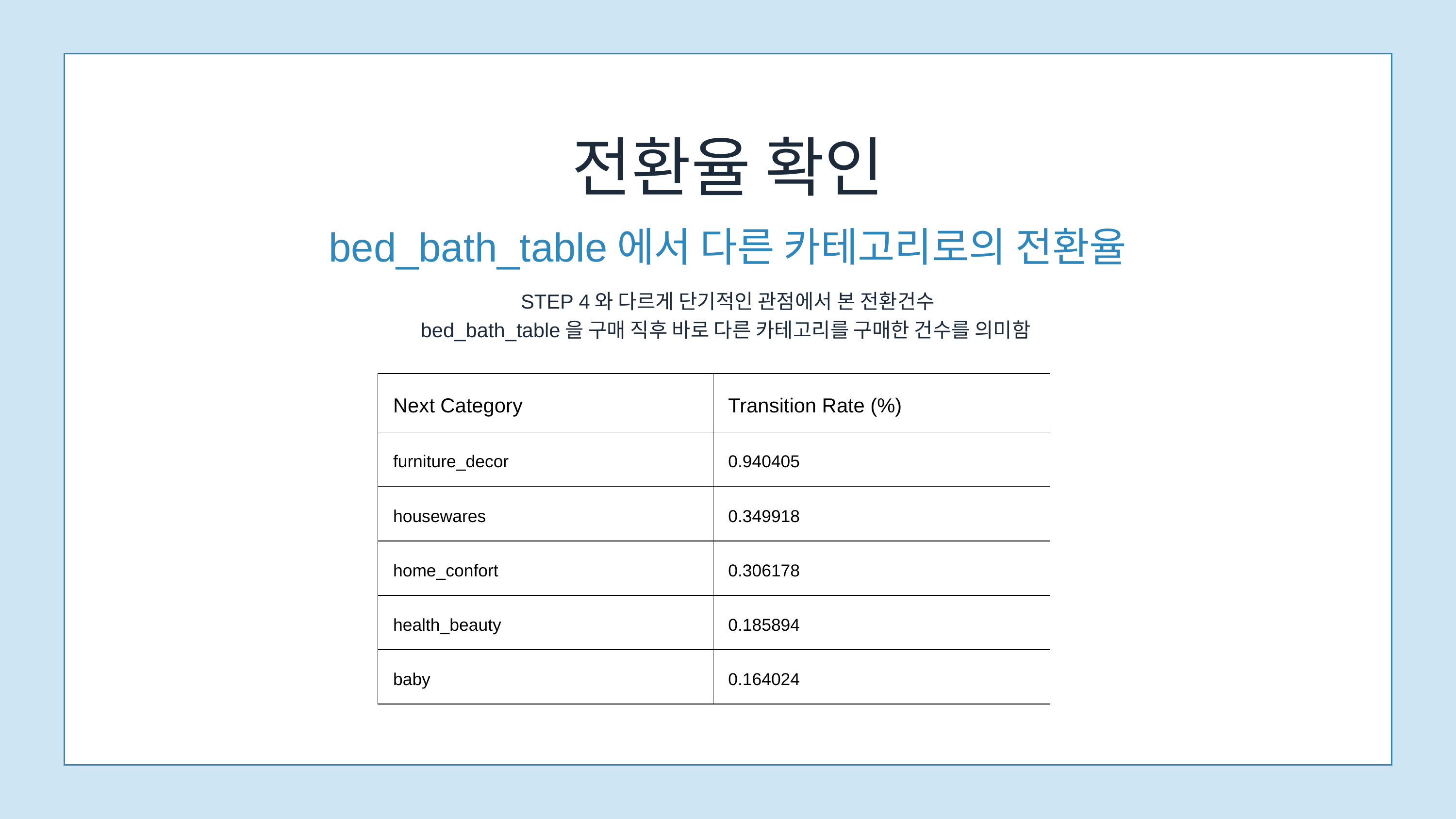

전환율 확인
bed_bath_table에서 다른 카테고리로의 전환율
STEP 4와 다르게 단기적인 관점에서 본 전환건수
bed_bath_table을 구매 직후 바로 다른 카테고리를 구매한 건수를 의미함
| Next Category | Transition Rate (%) |
| --- | --- |
| furniture\_decor | 0.940405 |
| housewares | 0.349918 |
| home\_confort | 0.306178 |
| health\_beauty | 0.185894 |
| baby | 0.164024 |